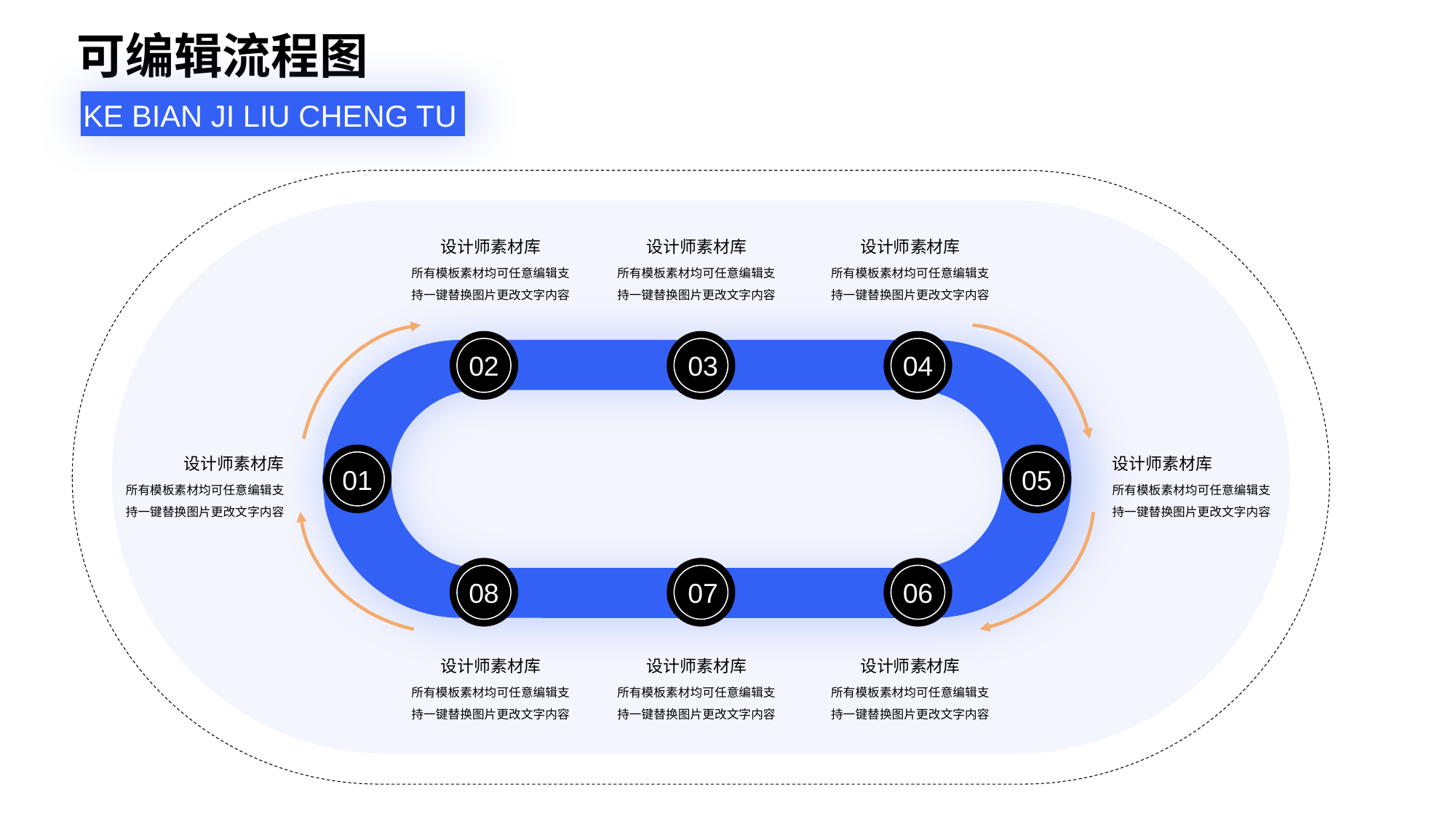

可编辑流程图
KE BIAN JI LIU CHENG TU

设计师素材库
设计师素材库
设计师素材库
所有模板素材均可任意编辑支持一键替换图片更改文字内容
所有模板素材均可任意编辑支持一键替换图片更改文字内容
所有模板素材均可任意编辑支持一键替换图片更改文字内容

02
03
04

设计师素材库
设计师素材库

01
05
所有模板素材均可任意编辑支持一键替换图片更改文字内容
所有模板素材均可任意编辑支持一键替换图片更改文字内容

08
07
06
设计师素材库
设计师素材库
设计师素材库
所有模板素材均可任意编辑支持一键替换图片更改文字内容
所有模板素材均可任意编辑支持一键替换图片更改文字内容
所有模板素材均可任意编辑支持一键替换图片更改文字内容